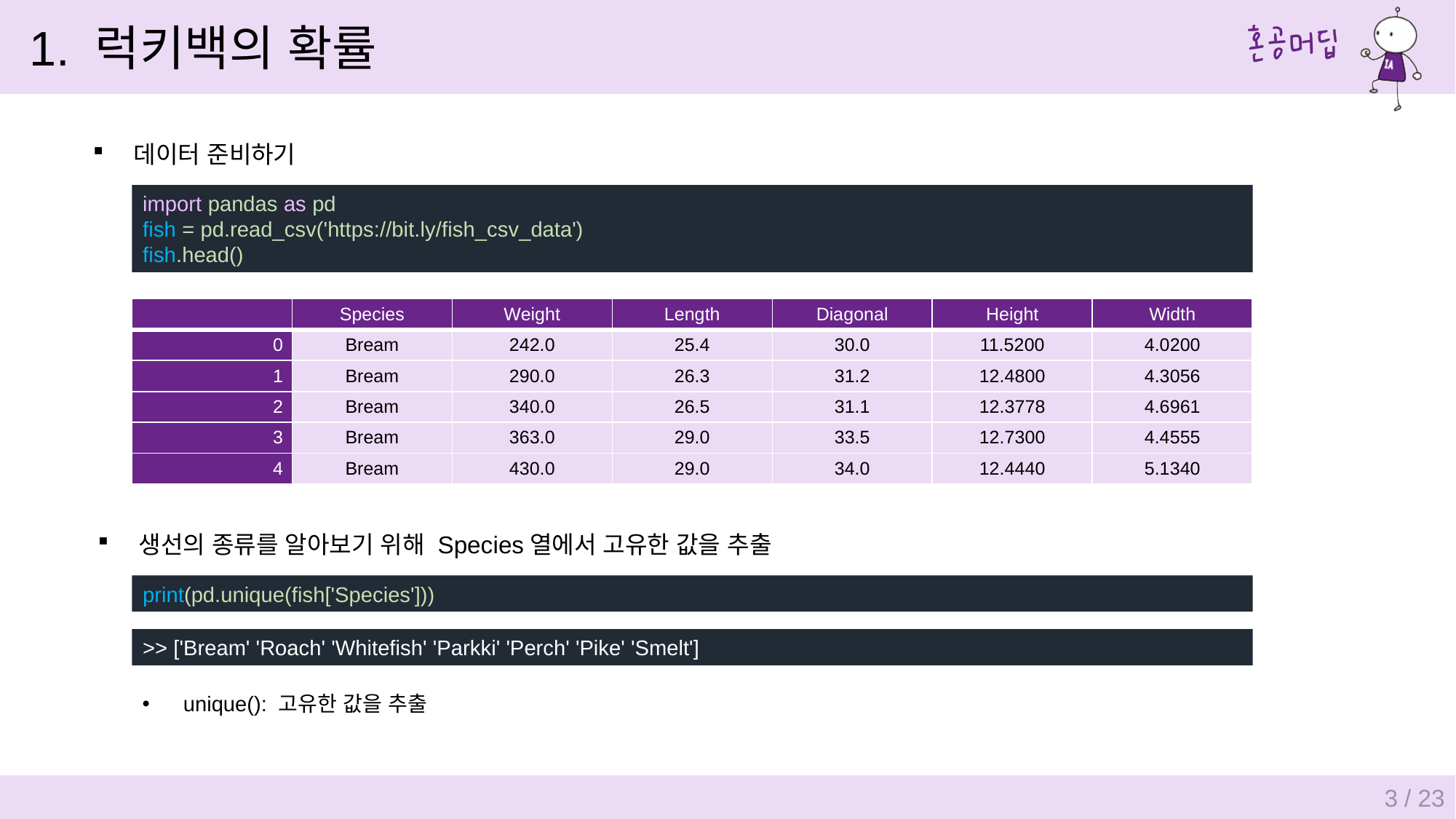

1. 럭키백의 확률
데이터 준비하기
import pandas as pd
fish = pd.read_csv('https://bit.ly/fish_csv_data')
fish.head()
|  | Species | Weight | Length | Diagonal | Height | Width |
| --- | --- | --- | --- | --- | --- | --- |
| 0 | Bream | 242.0 | 25.4 | 30.0 | 11.5200 | 4.0200 |
| 1 | Bream | 290.0 | 26.3 | 31.2 | 12.4800 | 4.3056 |
| 2 | Bream | 340.0 | 26.5 | 31.1 | 12.3778 | 4.6961 |
| 3 | Bream | 363.0 | 29.0 | 33.5 | 12.7300 | 4.4555 |
| 4 | Bream | 430.0 | 29.0 | 34.0 | 12.4440 | 5.1340 |
생선의 종류를 알아보기 위해 Species열에서 고유한 값을 추출
print(pd.unique(fish['Species']))
>> ['Bream' 'Roach' 'Whitefish' 'Parkki' 'Perch' 'Pike' 'Smelt']
unique(): 고유한 값을 추출
3 / 23